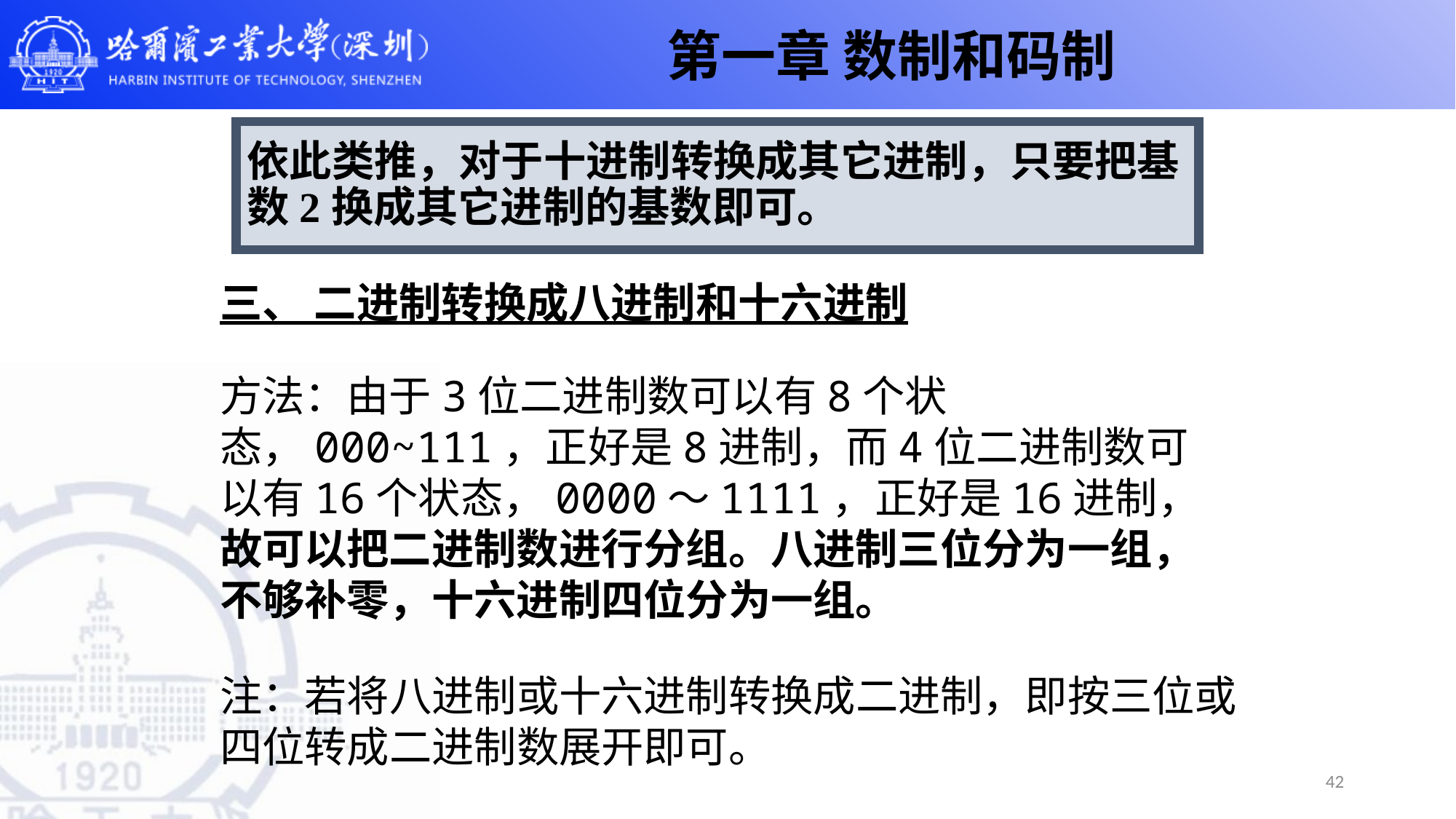

第一章 数制和码制
# 依此类推，对于十进制转换成其它进制，只要把基数2换成其它进制的基数即可。
三、 二进制转换成八进制和十六进制
方法：由于3位二进制数可以有8个状态，000~111，正好是8进制，而4位二进制数可以有16个状态，0000～1111，正好是16进制，故可以把二进制数进行分组。八进制三位分为一组，不够补零，十六进制四位分为一组。
注：若将八进制或十六进制转换成二进制，即按三位或四位转成二进制数展开即可。
42